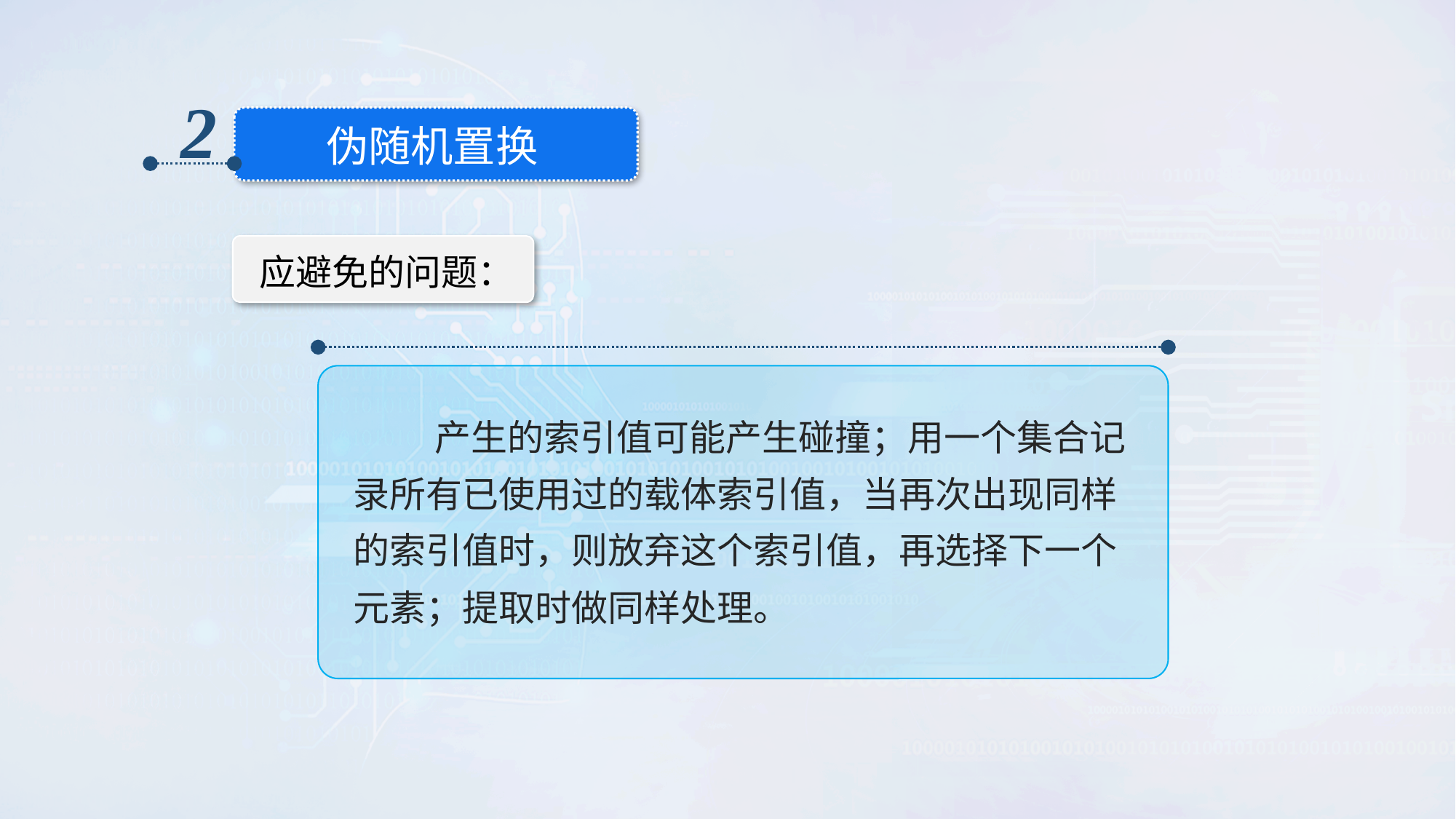

2

伪随机置换

应避免的问题：

 产生的索引值可能产生碰撞；用一个集合记录所有已使用过的载体索引值，当再次出现同样的索引值时，则放弃这个索引值，再选择下一个元素；提取时做同样处理。